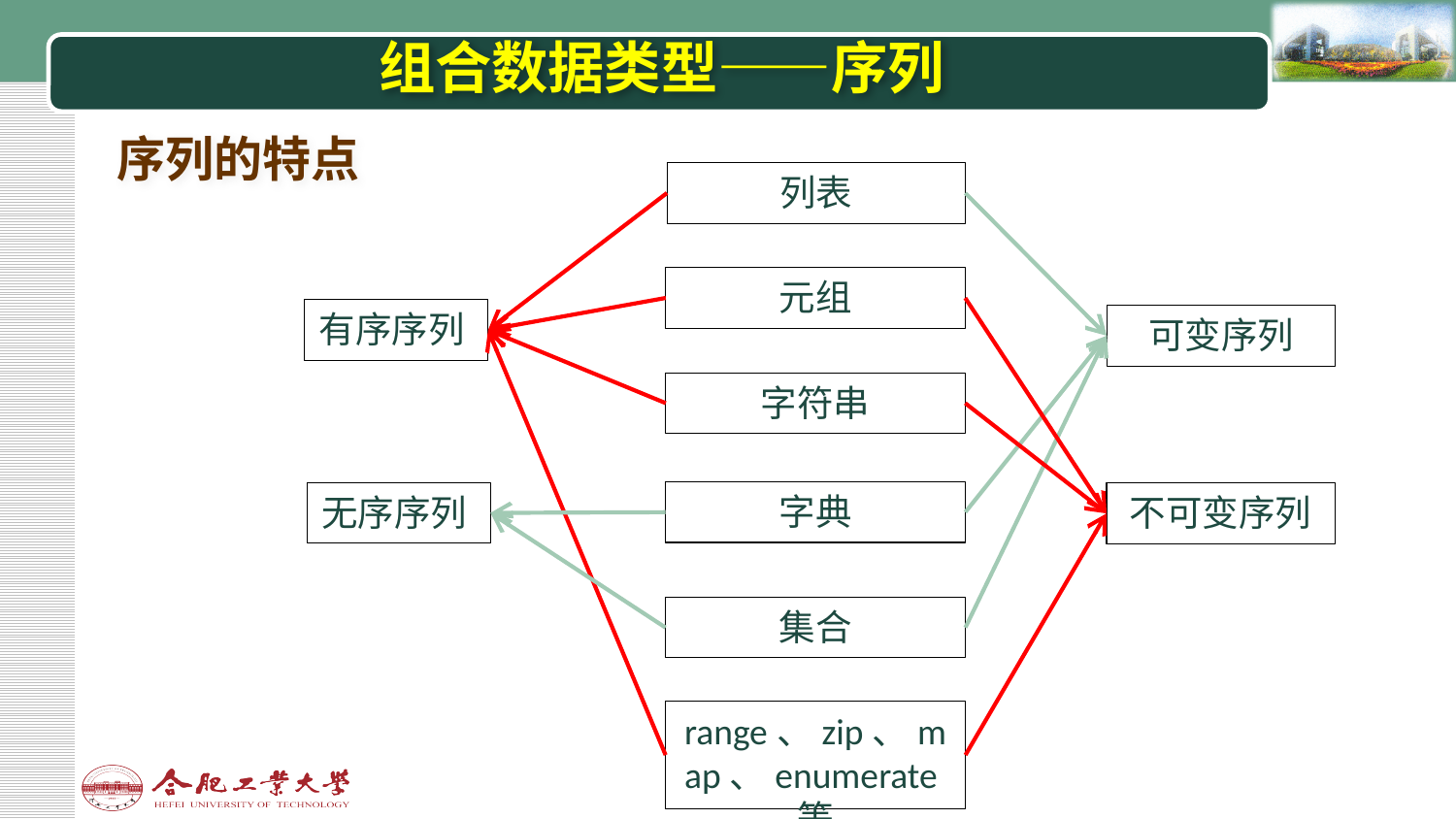

# 组合数据类型——序列
序列的特点

列表
元组
有序序列
可变序列
字符串
字典
无序序列
不可变序列
集合
range、zip、map、enumerate等